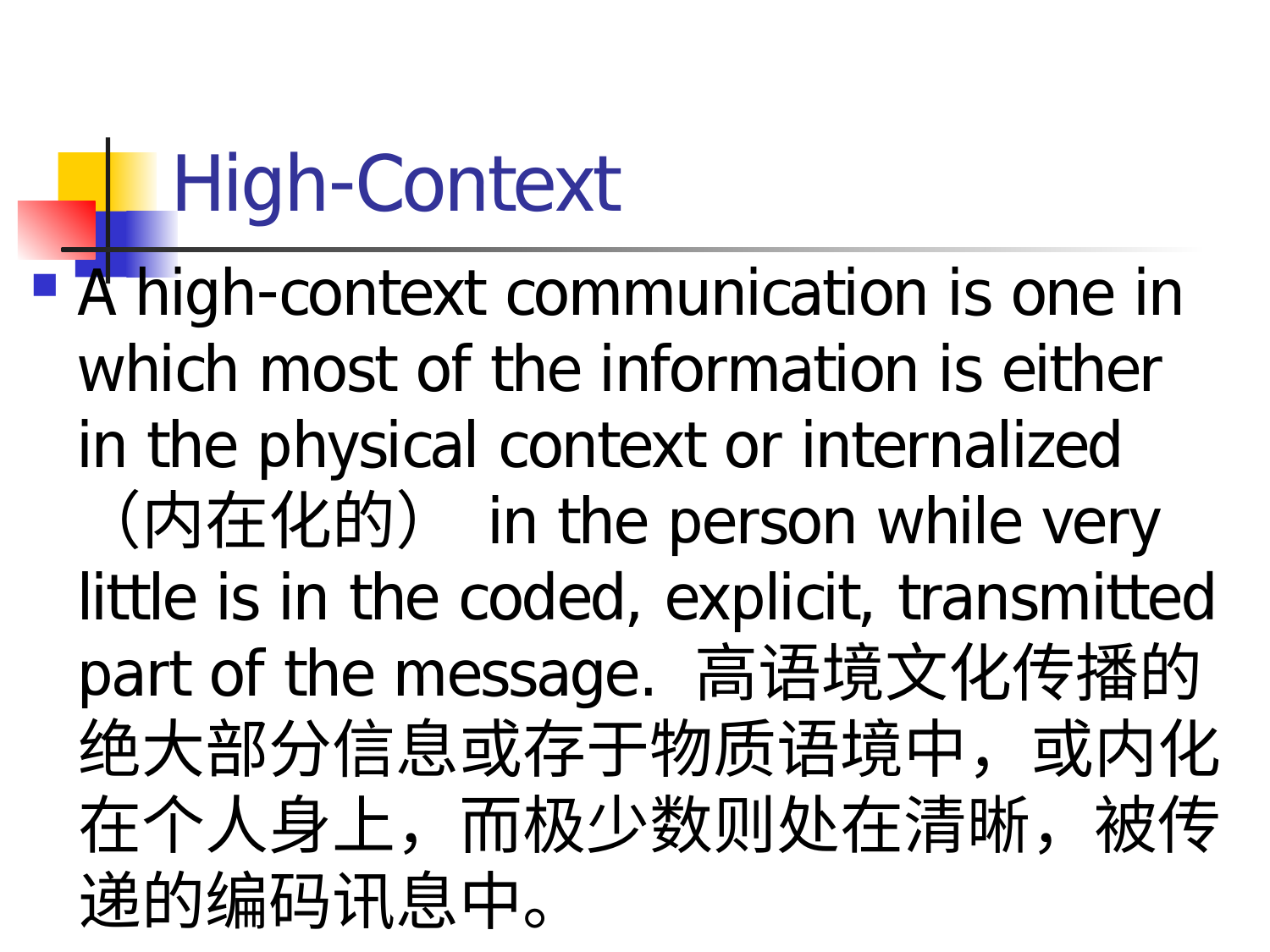

# High-Context
A high-context communication is one in which most of the information is either in the physical context or internalized（内在化的） in the person while very little is in the coded, explicit, transmitted part of the message. 高语境文化传播的绝大部分信息或存于物质语境中，或内化在个人身上，而极少数则处在清晰，被传递的编码讯息中。